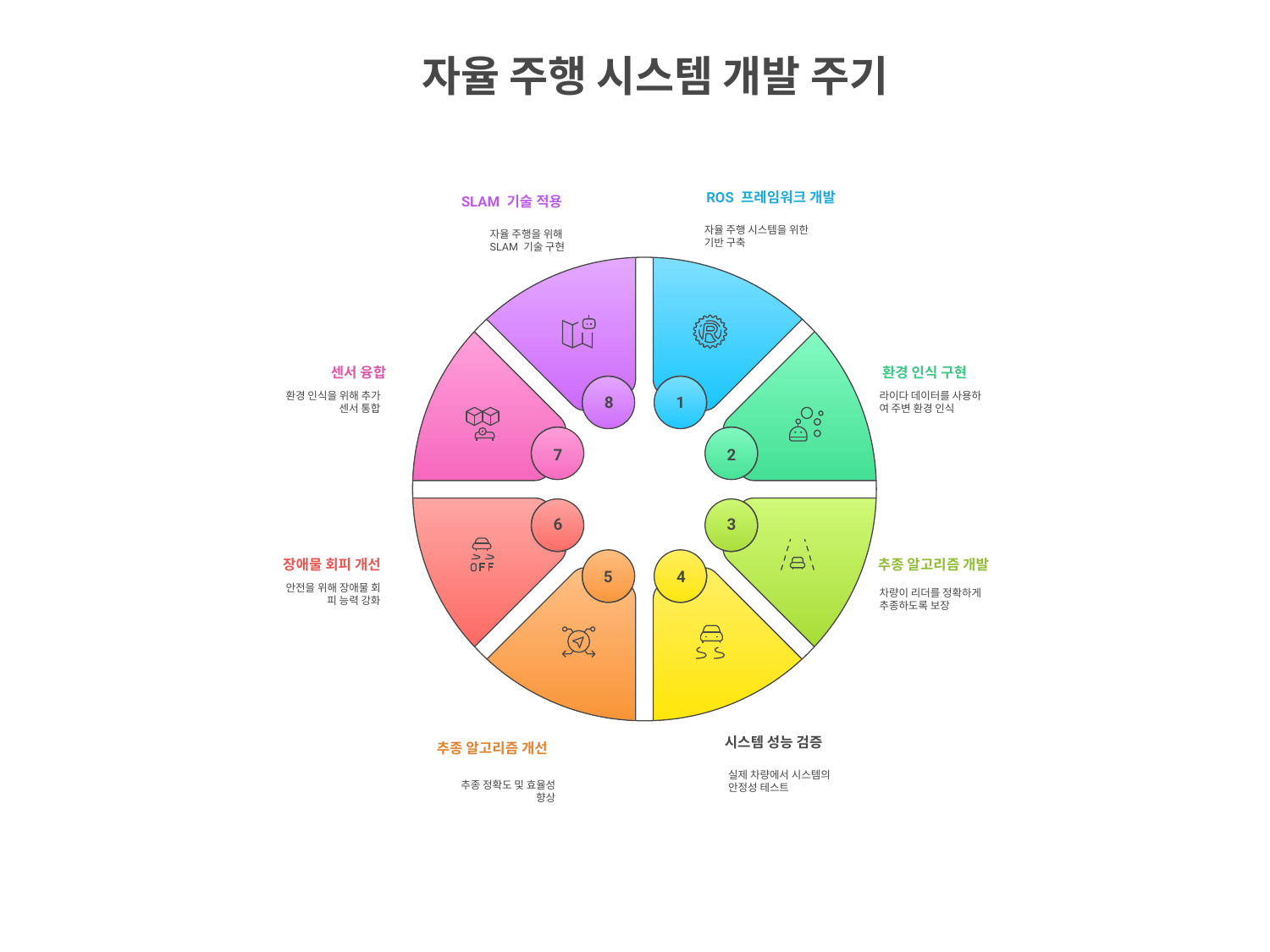

자율 주행 시스템 개발 주기
ROS 프레임워크 개발
SLAM 기술 적용
자율 주행 시스템을 위한
기반 구축
자율 주행을 위해
SLAM 기술 구현

센서 융합
환경 인식 구현
환경 인식을 위해 추가
센서 통합
라이다 데이터를 사용하
여 주변 환경 인식
8
1

7
2

6
3

장애물 회피 개선
추종 알고리즘 개발
5
4
안전을 위해 장애물 회
피 능력 강화
차량이 리더를 정확하게
추종하도록 보장

시스템 성능 검증
추종 알고리즘 개선
실제 차량에서 시스템의
안정성 테스트
추종 정확도 및 효율성
향상